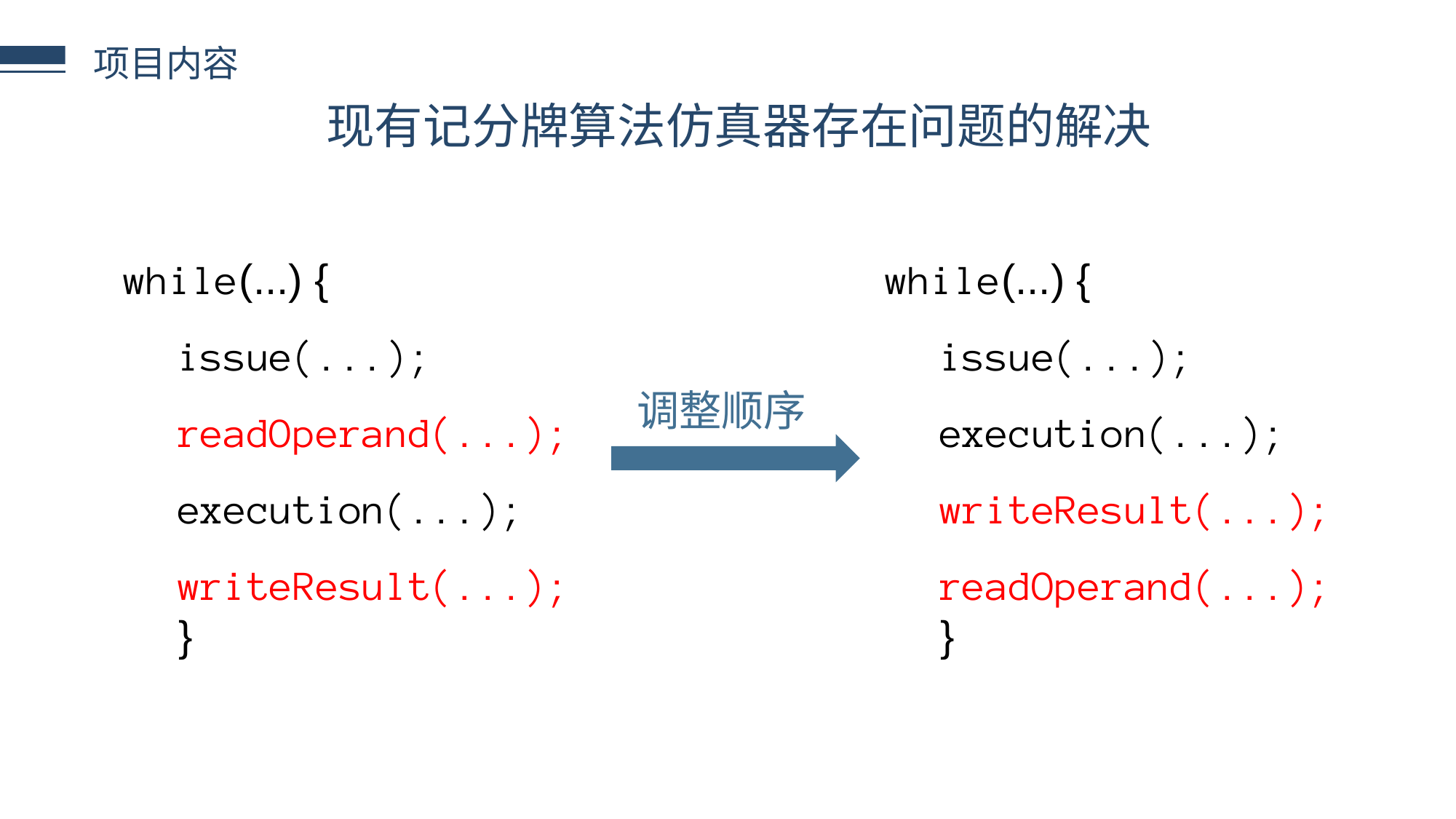

项目内容

 现有记分牌算法仿真器存在问题的解决
while(...) {
issue(...);
readOperand(...);
execution(...);
writeResult(...);
}
while(...) {
issue(...);
execution(...);
writeResult(...);
readOperand(...);
}
调整顺序